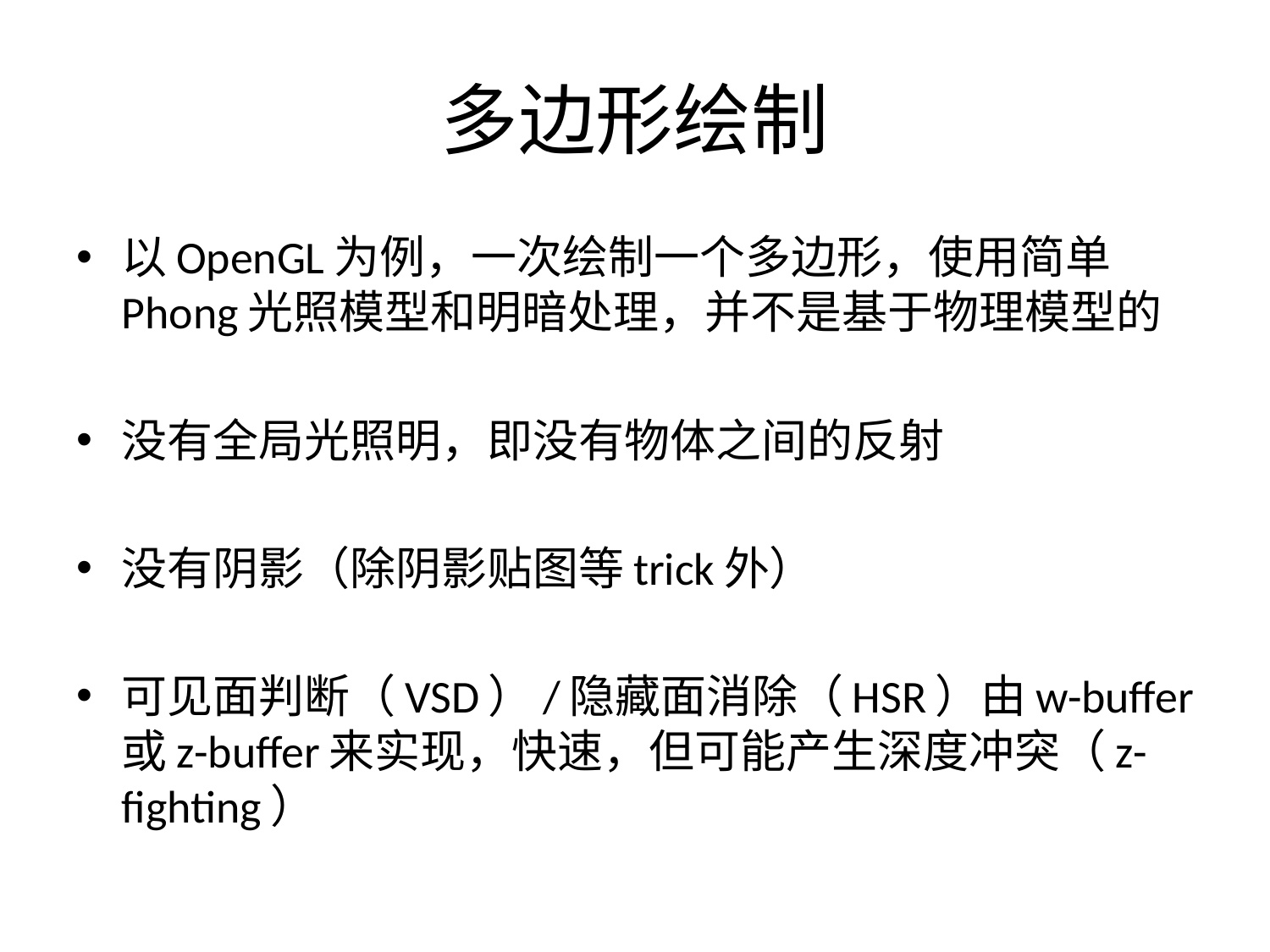

# 多边形绘制
以OpenGL为例，一次绘制一个多边形，使用简单Phong光照模型和明暗处理，并不是基于物理模型的

没有全局光照明，即没有物体之间的反射

没有阴影（除阴影贴图等trick外）

可见面判断（VSD）/隐藏面消除（HSR）由w-buffer或z-buffer来实现，快速，但可能产生深度冲突（z-fighting）